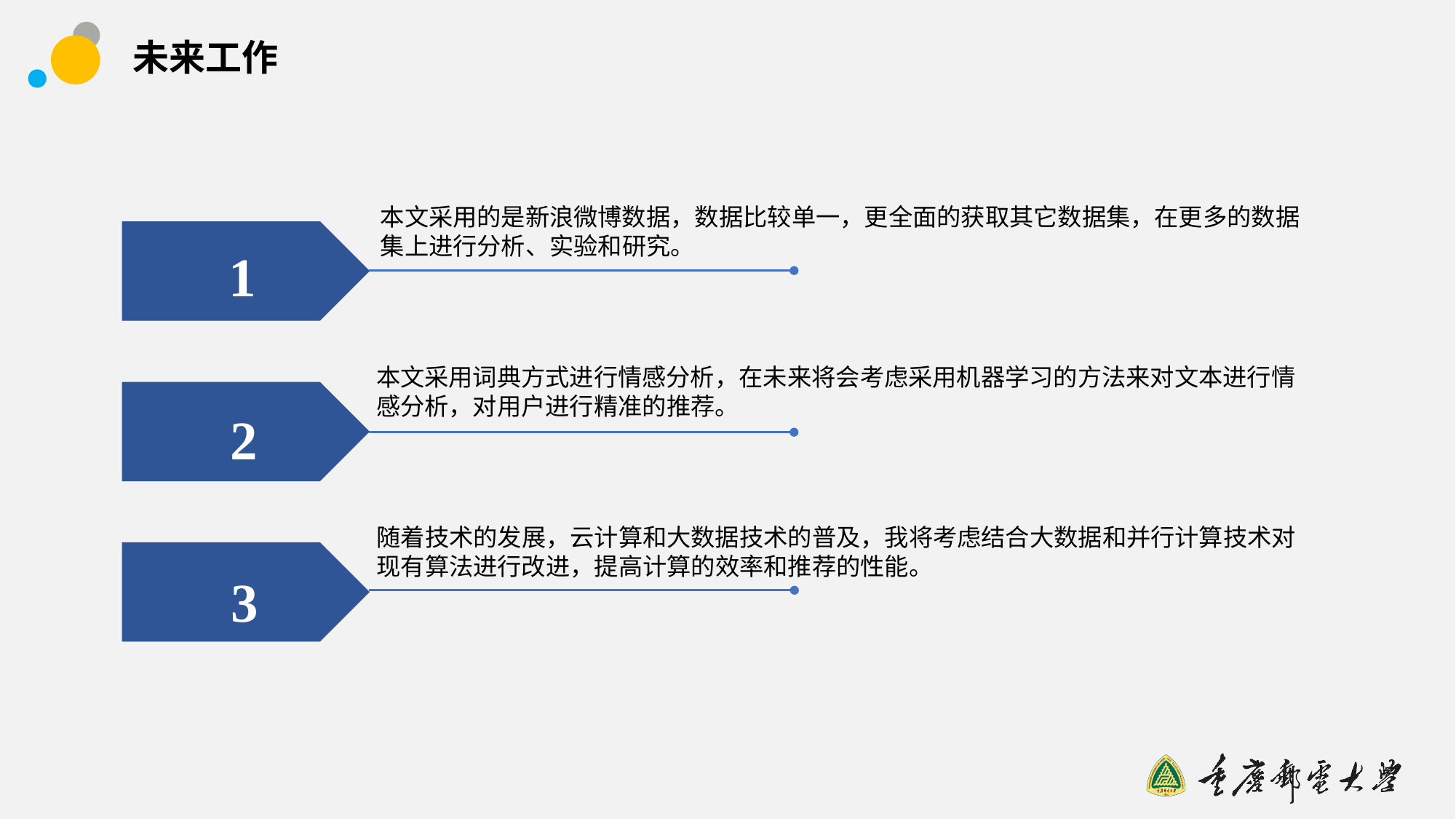

# 未来工作
本文采用的是新浪微博数据，数据比较单一，更全面的获取其它数据集，在更多的数据集上进行分析、实验和研究。

1
本文采用词典方式进行情感分析，在未来将会考虑采用机器学习的方法来对文本进行情感分析，对用户进行精准的推荐。

2
随着技术的发展，云计算和大数据技术的普及，我将考虑结合大数据和并行计算技术对现有算法进行改进，提高计算的效率和推荐的性能。

3